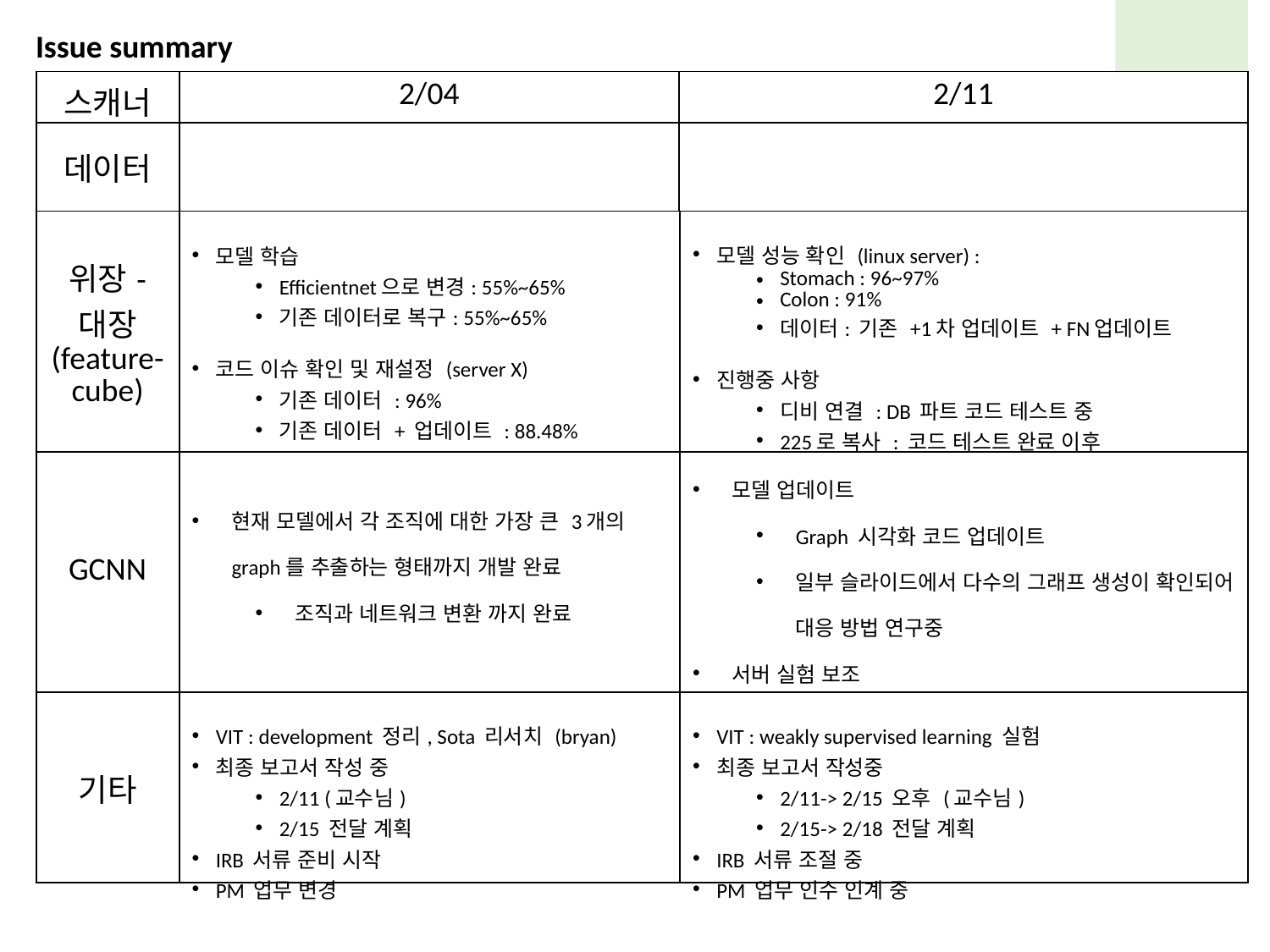

Issue summary
| 스캐너 | 2/04 | 2/11 |
| --- | --- | --- |
| 데이터 |  |  |
| 위장- 대장 (feature-cube) | 모델 학습 Efficientnet으로 변경: 55%~65% 기존 데이터로 복구: 55%~65% 코드 이슈 확인 및 재설정 (server X) 기존 데이터 : 96% 기존 데이터 + 업데이트 : 88.48% | 모델 성능 확인 (linux server) : Stomach : 96~97% Colon : 91% 데이터: 기존 +1차 업데이트 + FN업데이트 진행중 사항 디비 연결 : DB 파트 코드 테스트 중 225로 복사 : 코드 테스트 완료 이후 |
| --- | --- | --- |
| GCNN | 현재 모델에서 각 조직에 대한 가장 큰 3개의 graph를 추출하는 형태까지 개발 완료 조직과 네트워크 변환 까지 완료 | 모델 업데이트 Graph 시각화 코드 업데이트 일부 슬라이드에서 다수의 그래프 생성이 확인되어 대응 방법 연구중 서버 실험 보조 Linux 서버 확인 (226) |
| 기타 | VIT : development 정리, Sota 리서치 (bryan) 최종 보고서 작성 중 2/11 (교수님) 2/15 전달 계획 IRB 서류 준비 시작 PM 업무 변경 | VIT : weakly supervised learning 실험 최종 보고서 작성중 2/11-> 2/15 오후 (교수님) 2/15-> 2/18 전달 계획 IRB 서류 조절 중 PM 업무 인수 인계 중 |